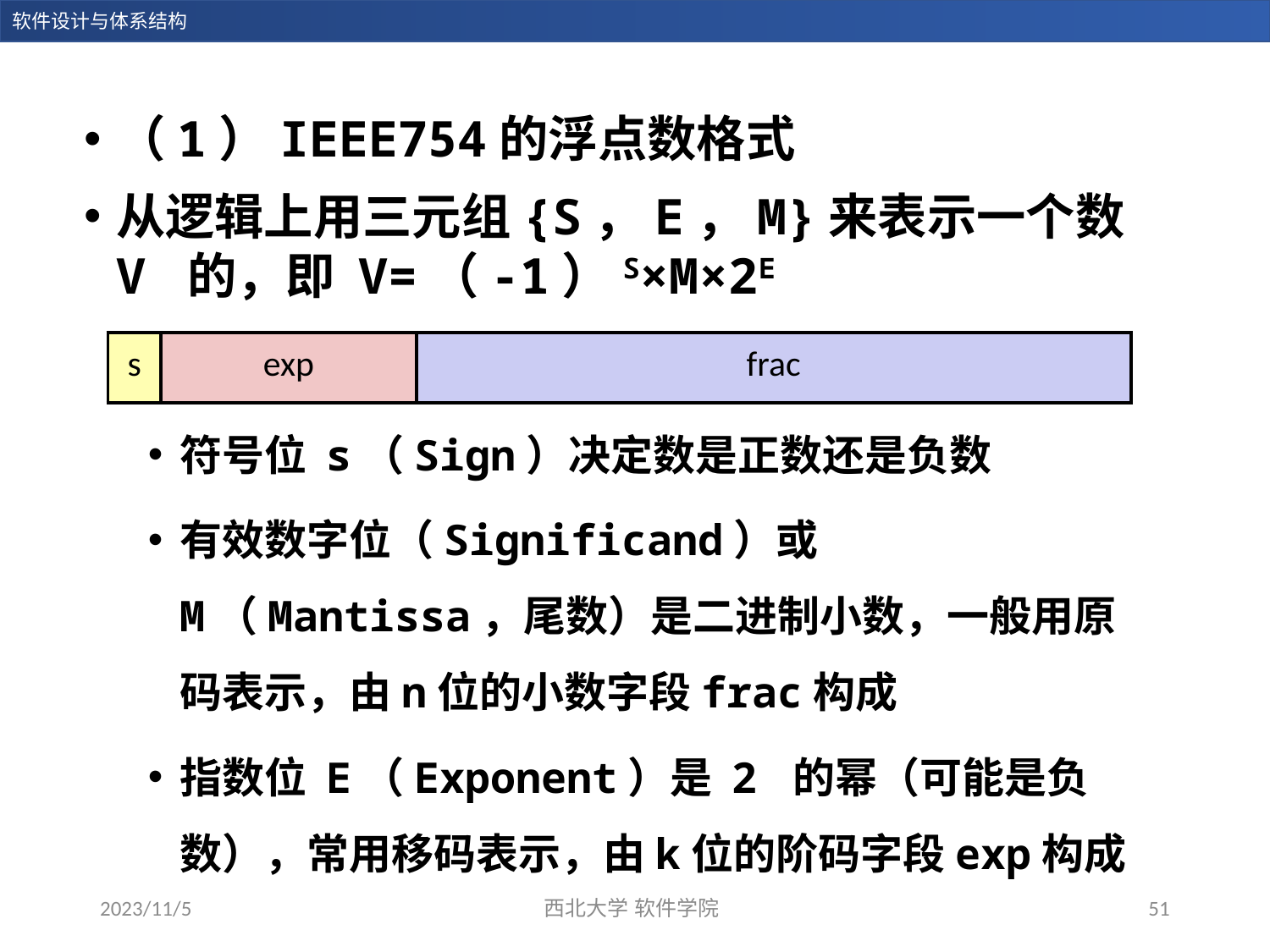

（1）IEEE754的浮点数格式
从逻辑上用三元组{S，E，M}来表示一个数 V 的，即 V=（-1）S×M×2E

符号位 s（Sign）决定数是正数还是负数
有效数字位（Significand）或 M（Mantissa，尾数）是二进制小数，一般用原码表示，由n位的小数字段frac构成
指数位 E（Exponent）是 2 的幂（可能是负数），常用移码表示，由k位的阶码字段exp构成

| s | exp | frac |
| --- | --- | --- |
2023/11/5
西北大学 软件学院
51